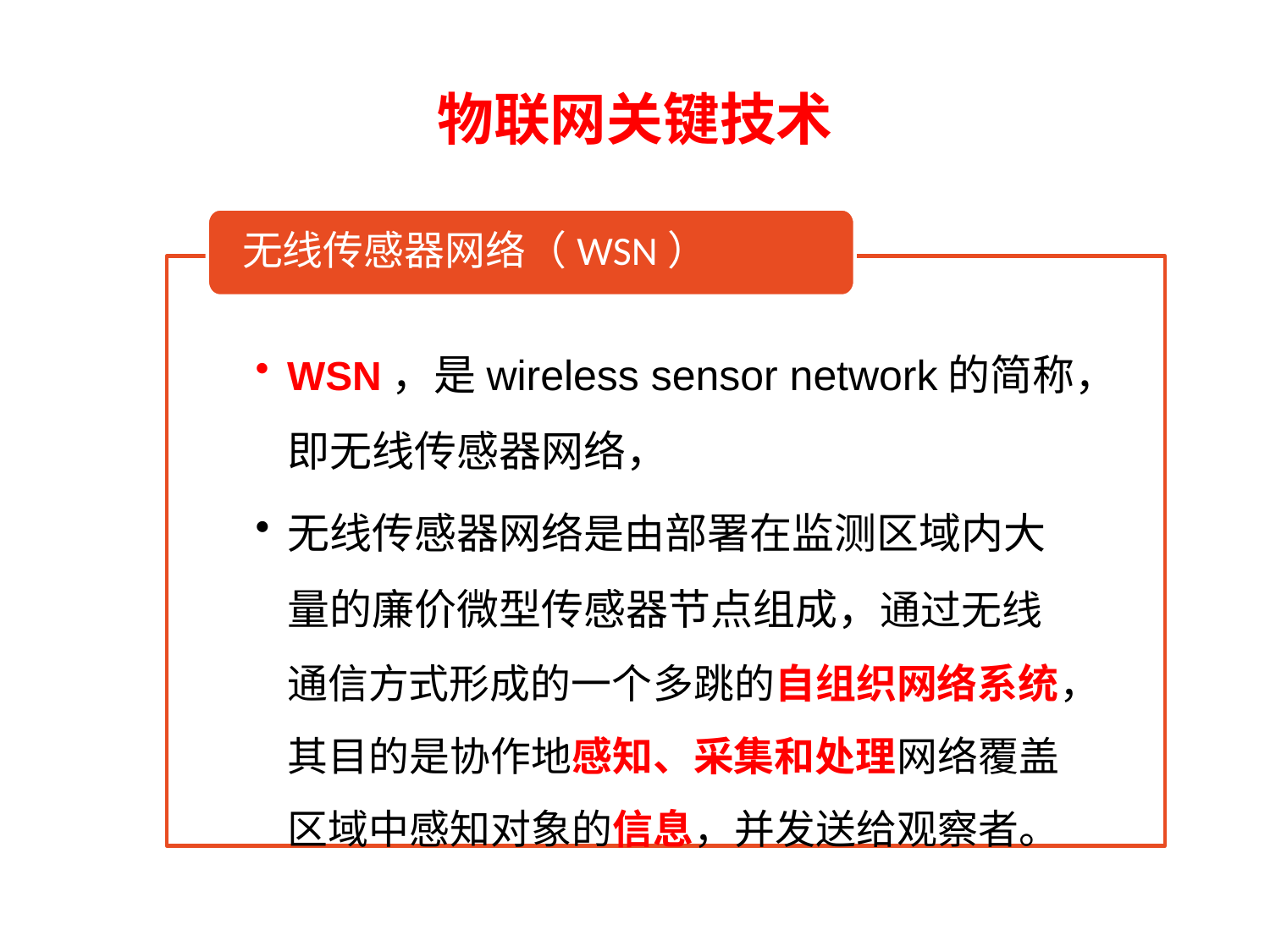

# 物联网关键技术
无线传感器网络（WSN）
WSN，是wireless sensor network的简称，即无线传感器网络，
无线传感器网络是由部署在监测区域内大量的廉价微型传感器节点组成，通过无线通信方式形成的一个多跳的自组织网络系统，其目的是协作地感知、采集和处理网络覆盖区域中感知对象的信息，并发送给观察者。